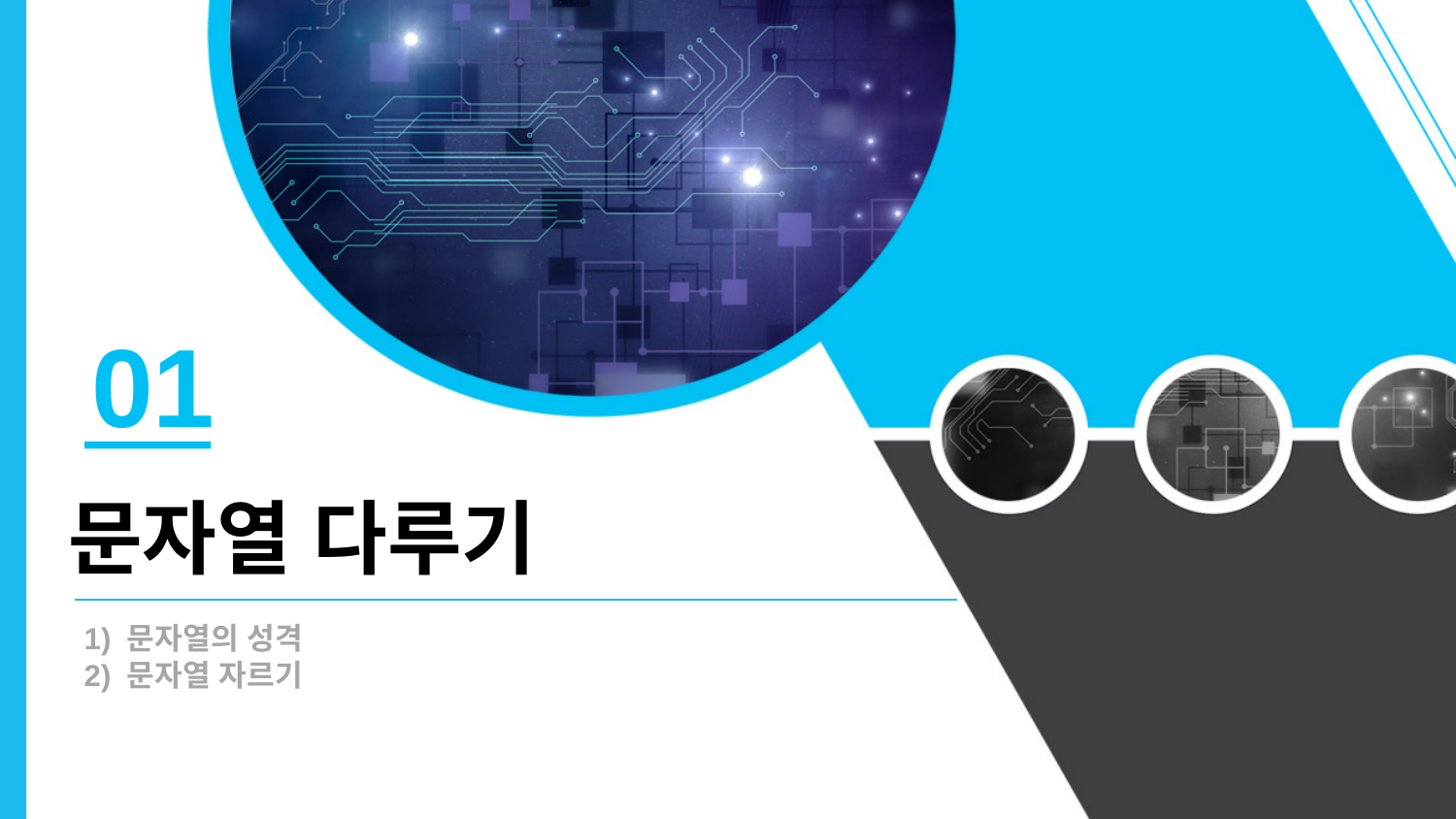

01

문자열 다루기
1) 문자열의 성격
2) 문자열 자르기